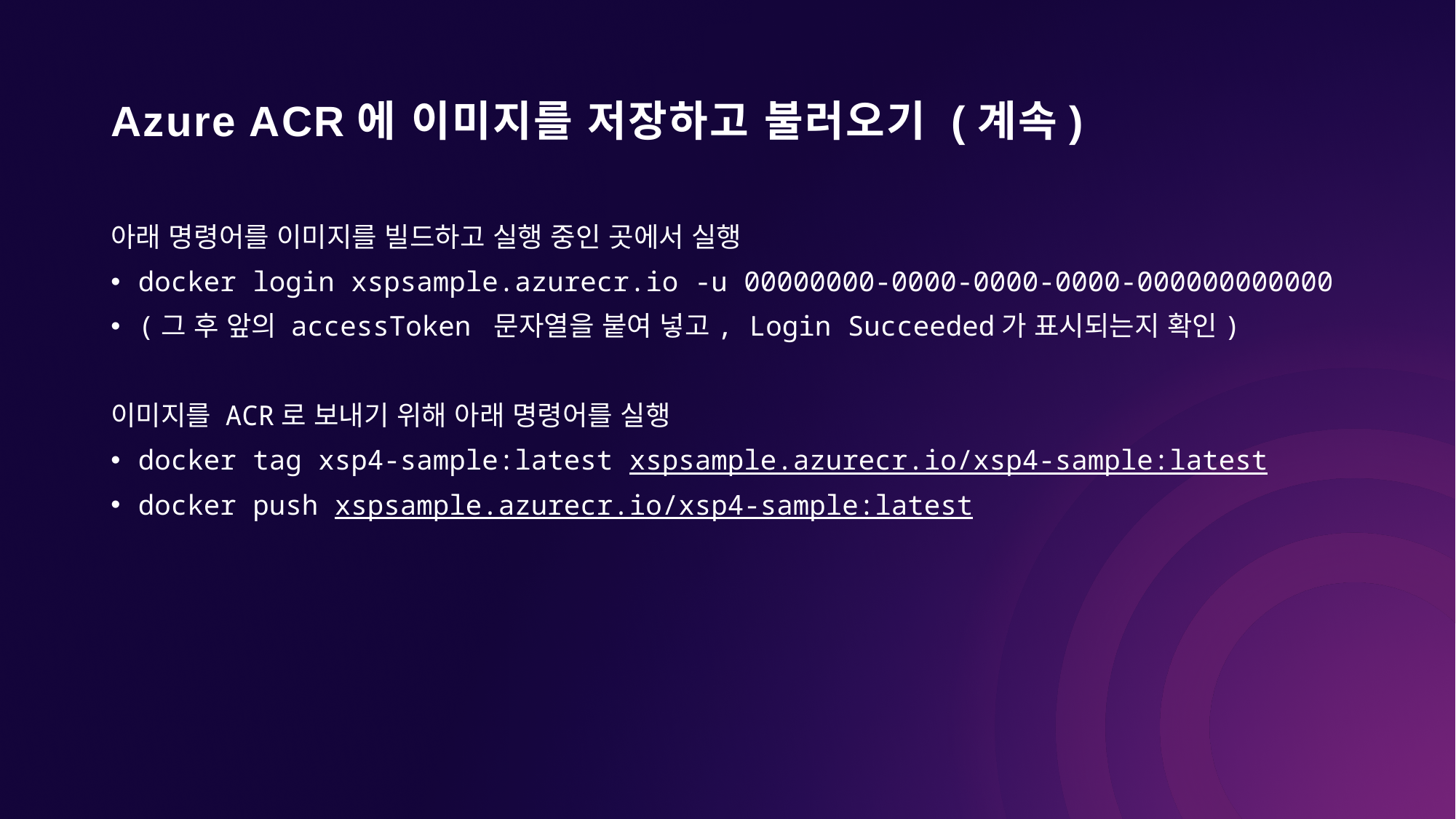

# Azure ACR에 이미지를 저장하고 불러오기 (계속)
아래 명령어를 이미지를 빌드하고 실행 중인 곳에서 실행
docker login xspsample.azurecr.io -u 00000000-0000-0000-0000-000000000000
(그 후 앞의 accessToken 문자열을 붙여 넣고, Login Succeeded가 표시되는지 확인)

이미지를 ACR로 보내기 위해 아래 명령어를 실행
docker tag xsp4-sample:latest xspsample.azurecr.io/xsp4-sample:latest
docker push xspsample.azurecr.io/xsp4-sample:latest